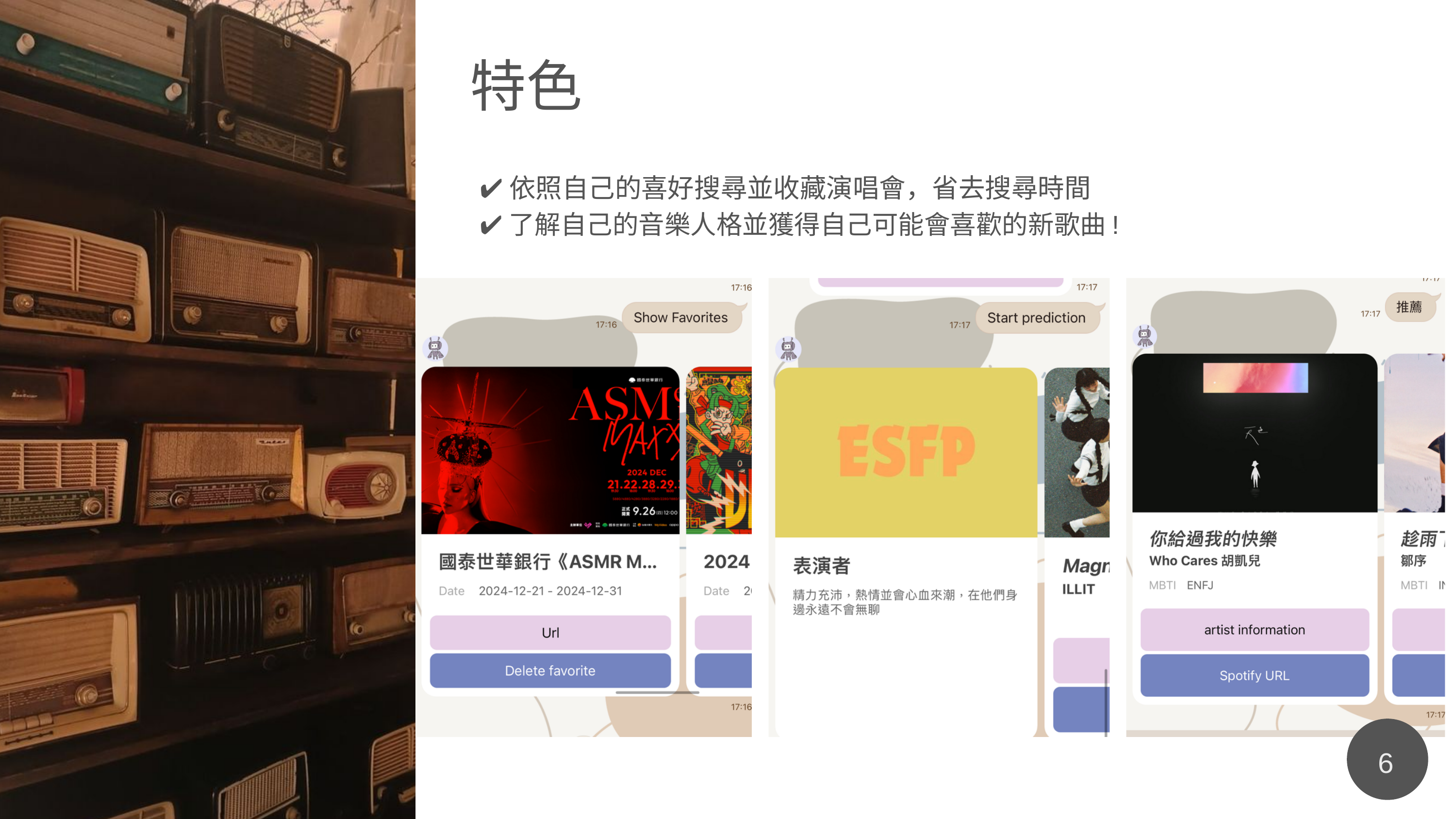

特色
✔依照自己的喜好搜尋並收藏演唱會，省去搜尋時間
✔了解自己的音樂人格並獲得自己可能會喜歡的新歌曲!

6
5